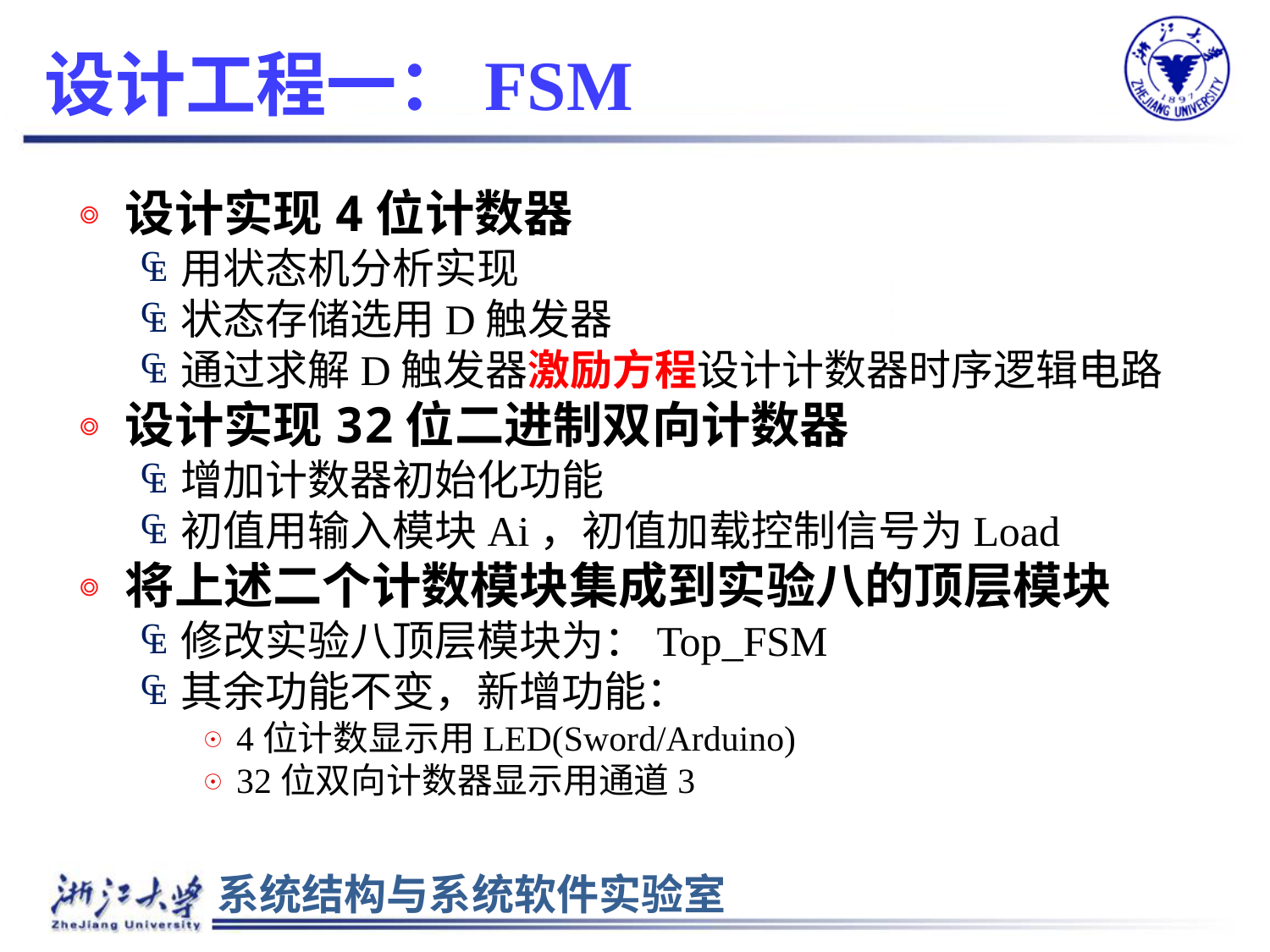

# 设计工程一：FSM
设计实现4位计数器
用状态机分析实现
状态存储选用D触发器
通过求解D触发器激励方程设计计数器时序逻辑电路
设计实现32位二进制双向计数器
增加计数器初始化功能
初值用输入模块Ai，初值加载控制信号为Load
将上述二个计数模块集成到实验八的顶层模块
修改实验八顶层模块为：Top_FSM
其余功能不变，新增功能：
4位计数显示用LED(Sword/Arduino)
32位双向计数器显示用通道3